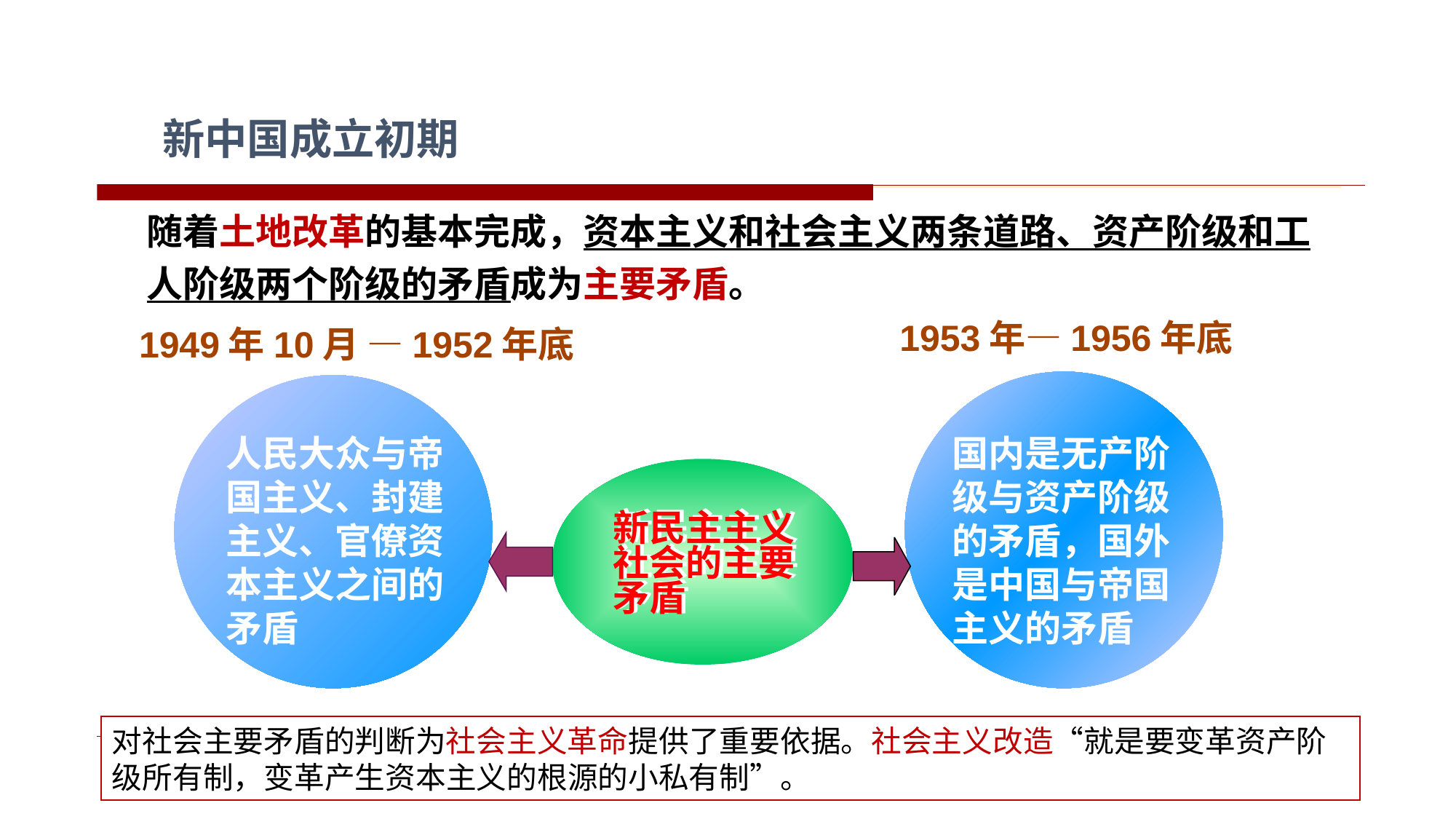

新中国成立初期
随着土地改革的基本完成，资本主义和社会主义两条道路、资产阶级和工人阶级两个阶级的矛盾成为主要矛盾。
1953年—1956年底

1949年10月 —1952年底

人民大众与帝国主义、封建主义、官僚资本主义之间的矛盾
国内是无产阶级与资产阶级的矛盾，国外是中国与帝国主义的矛盾

新民主主义社会的主要矛盾

对社会主要矛盾的判断为社会主义革命提供了重要依据。社会主义改造“就是要变革资产阶级所有制，变革产生资本主义的根源的小私有制”。